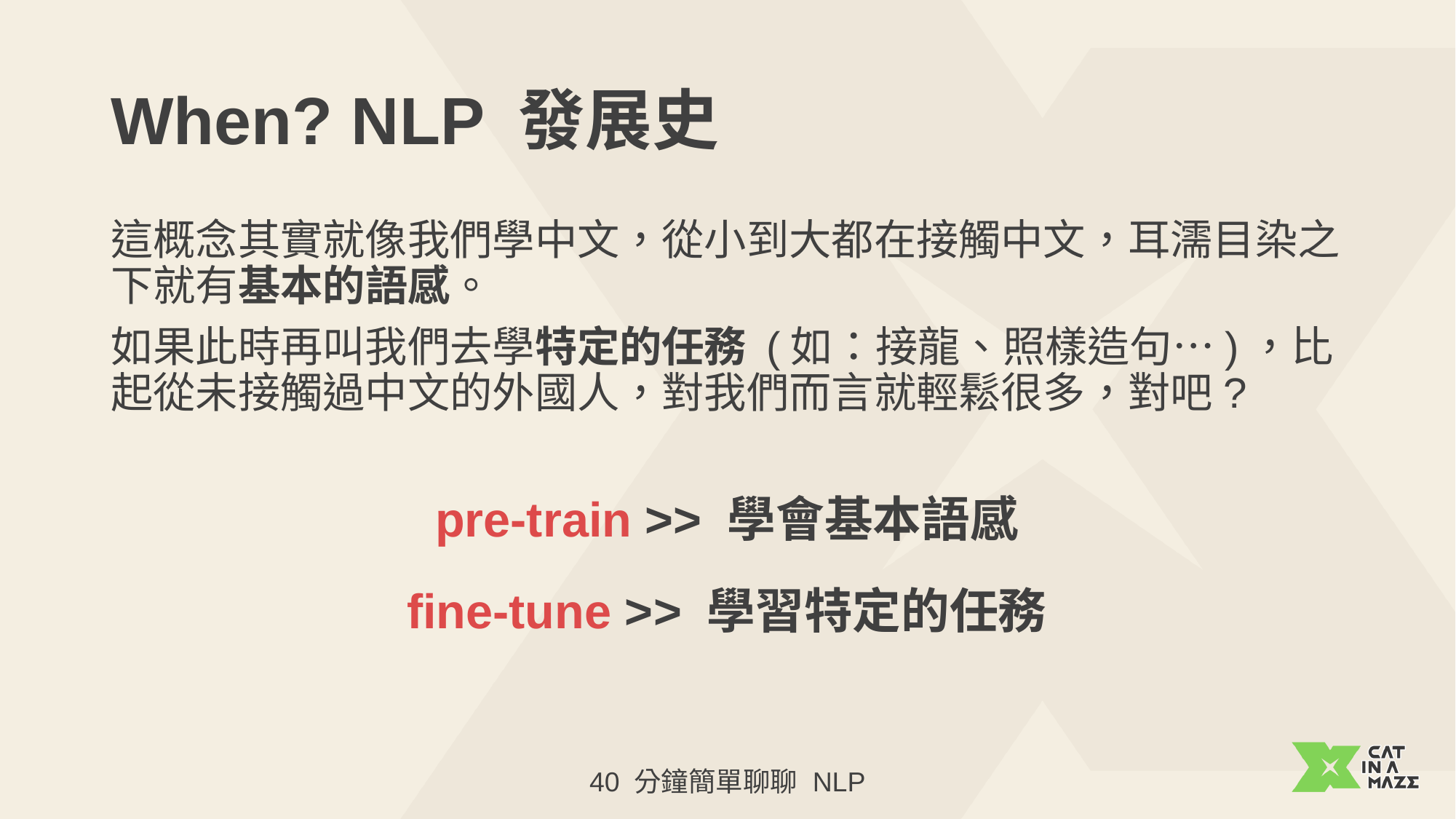

# When? NLP 發展史
這概念其實就像我們學中文，從小到大都在接觸中文，耳濡目染之下就有基本的語感。
如果此時再叫我們去學特定的任務 (如：接龍、照樣造句…)，比起從未接觸過中文的外國人，對我們而言就輕鬆很多，對吧?
pre-train >> 學會基本語感
fine-tune >> 學習特定的任務
40 分鐘簡單聊聊 NLP